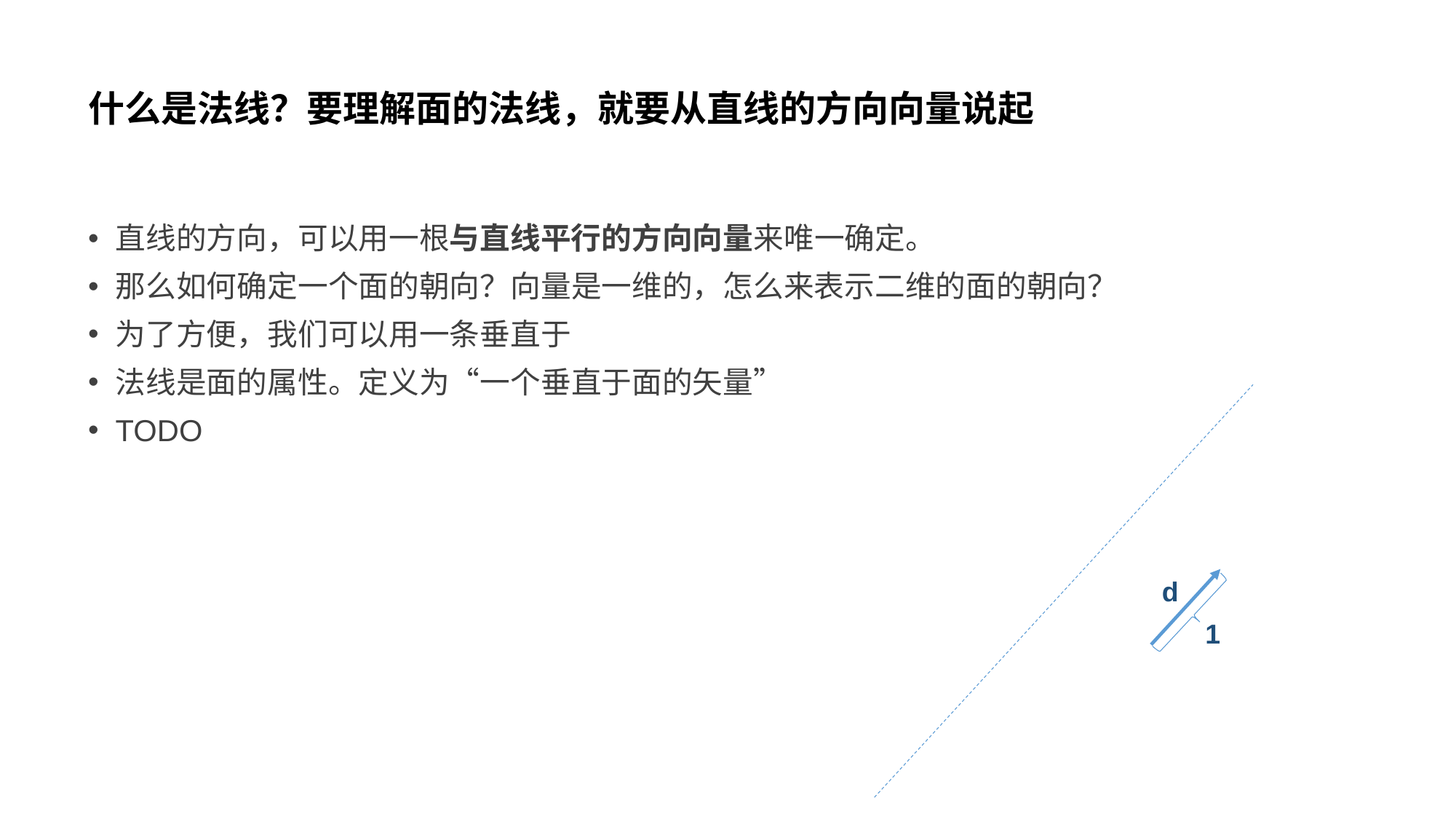

# 什么是法线？要理解面的法线，就要从直线的方向向量说起
直线的方向，可以用一根与直线平行的方向向量来唯一确定。
那么如何确定一个面的朝向？向量是一维的，怎么来表示二维的面的朝向？
为了方便，我们可以用一条垂直于
法线是面的属性。定义为“一个垂直于面的矢量”
TODO

1
d